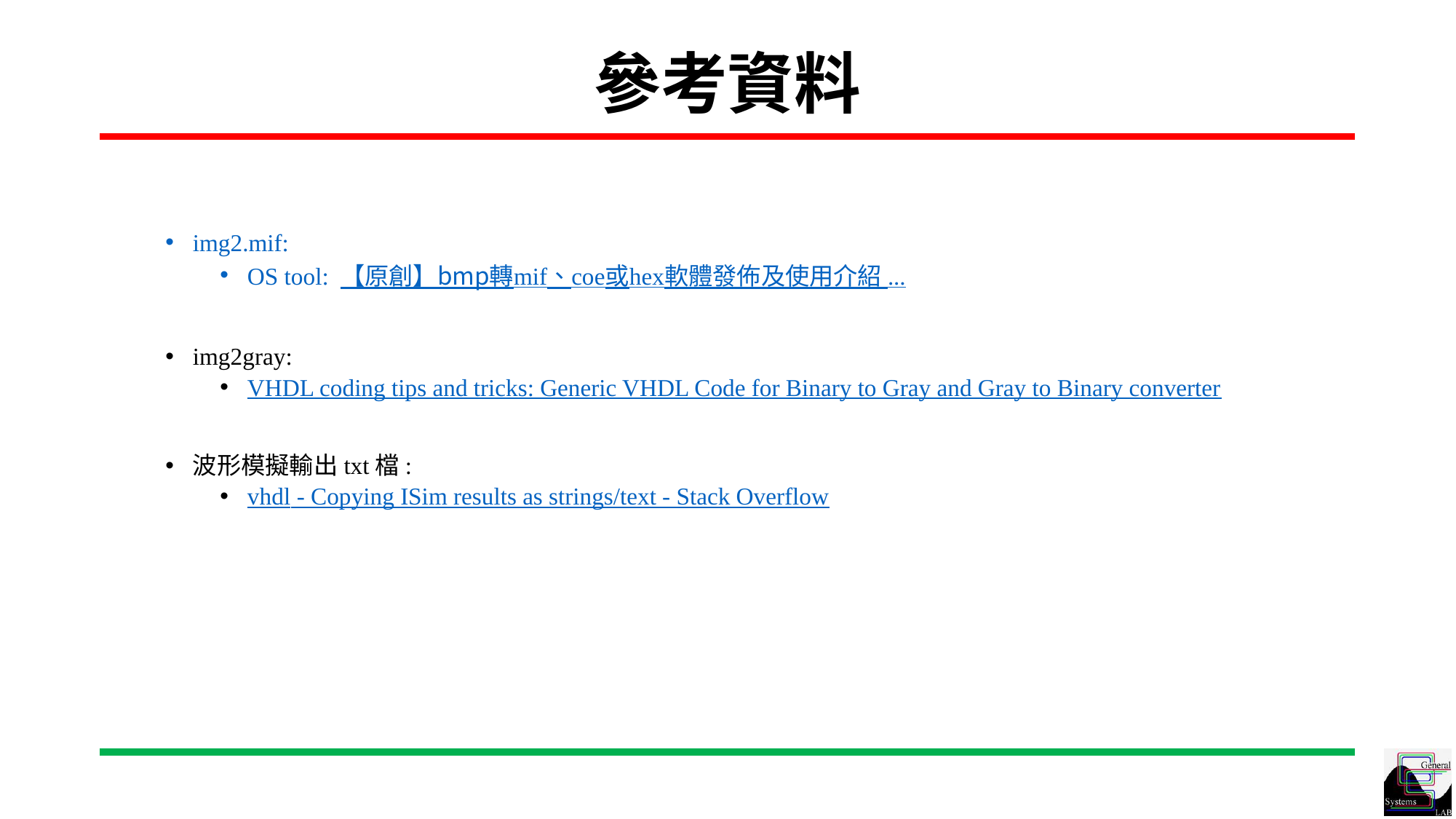

# 參考資料

img2.mif:
OS tool: 【原創】bmp轉mif、coe或hex軟體發佈及使用介紹 ...

img2gray:
VHDL coding tips and tricks: Generic VHDL Code for Binary to Gray and Gray to Binary converter

波形模擬輸出txt檔:
vhdl - Copying ISim results as strings/text - Stack Overflow